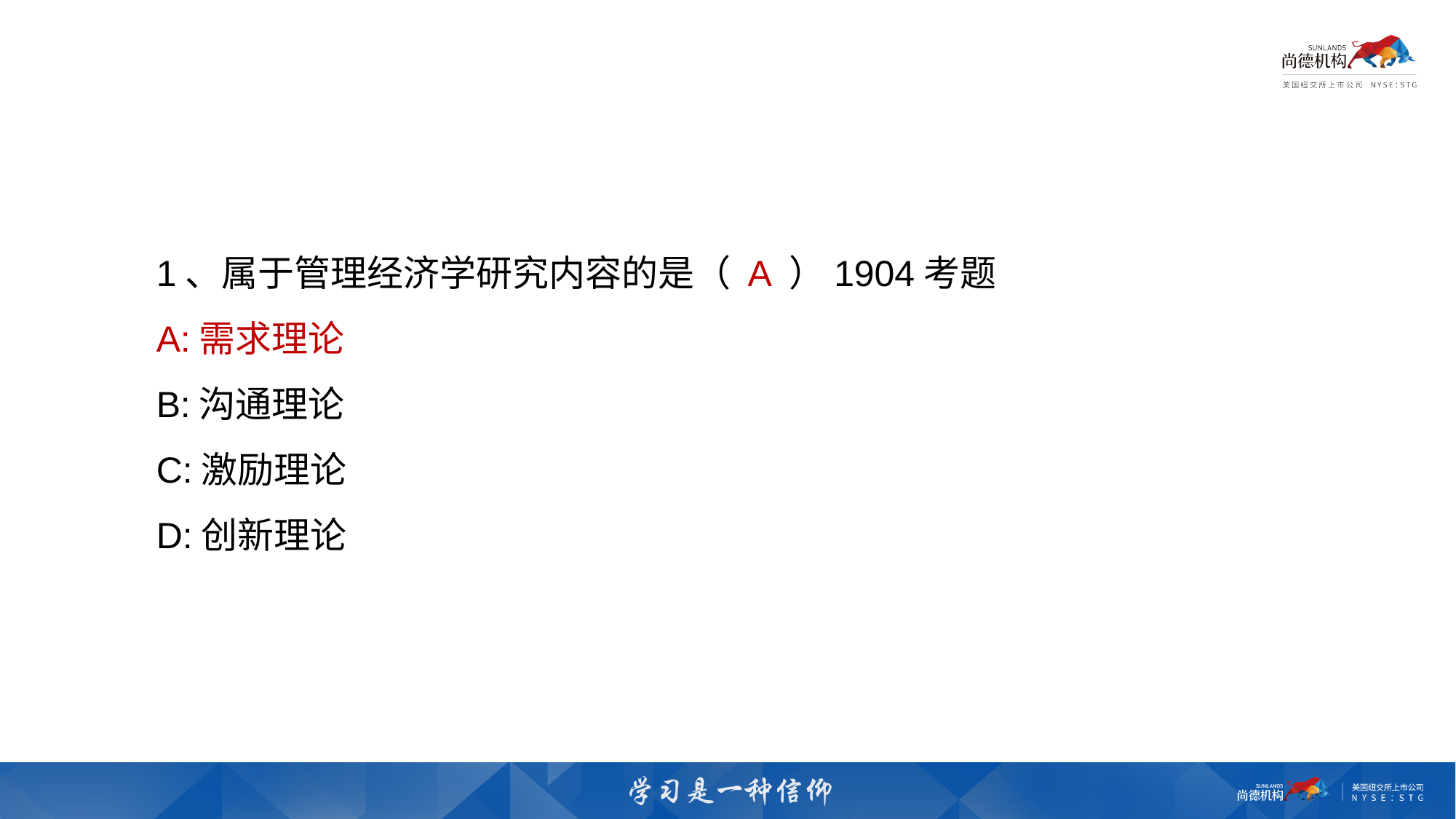

1、属于管理经济学研究内容的是（ A ）1904考题
A:需求理论
B:沟通理论
C:激励理论
D:创新理论